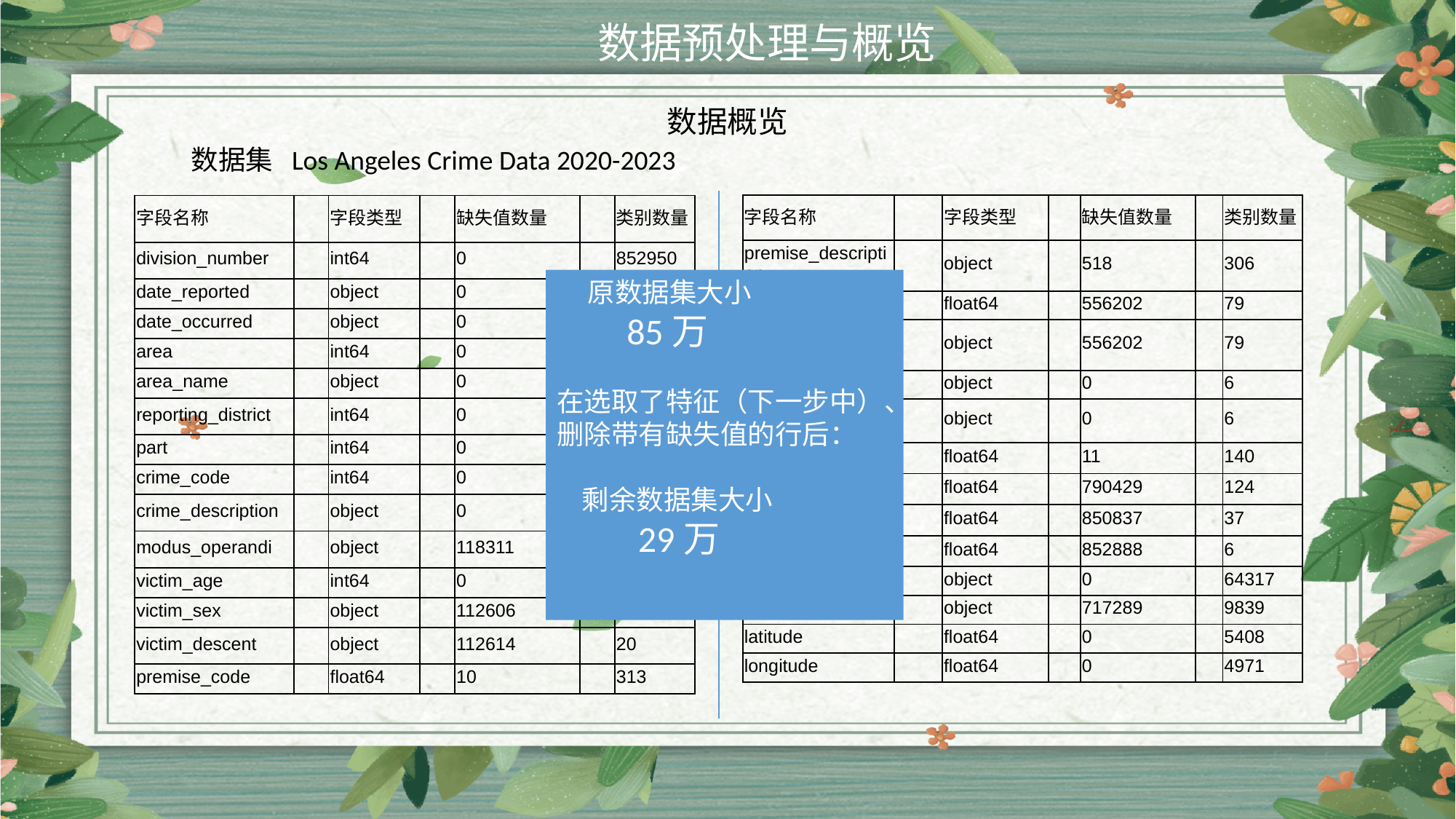

数据预处理与概览

数据概览
数据集  Los Angeles Crime Data 2020-2023
| 字段名称 |  | 字段类型 |  | 缺失值数量 |  | 类别数量 |
| --- | --- | --- | --- | --- | --- | --- |
| premise\_description |  | object |  | 518 |  | 306 |
| weapon\_code |  | float64 |  | 556202 |  | 79 |
| weapon\_description |  | object |  | 556202 |  | 79 |
| status |  | object |  | 0 |  | 6 |
| status\_description |  | object |  | 0 |  | 6 |
| crime\_code\_1 |  | float64 |  | 11 |  | 140 |
| crime\_code\_2 |  | float64 |  | 790429 |  | 124 |
| crime\_code\_3 |  | float64 |  | 850837 |  | 37 |
| crime\_code\_4 |  | float64 |  | 852888 |  | 6 |
| location |  | object |  | 0 |  | 64317 |
| cross\_street |  | object |  | 717289 |  | 9839 |
| latitude |  | float64 |  | 0 |  | 5408 |
| longitude |  | float64 |  | 0 |  | 4971 |
| 字段名称 |  | 字段类型 |  | 缺失值数量 |  | 类别数量 |
| --- | --- | --- | --- | --- | --- | --- |
| division\_number |  | int64 |  | 0 |  | 852950 |
| date\_reported |  | object |  | 0 |  | 1434 |
| date\_occurred |  | object |  | 0 |  | 305841 |
| area |  | int64 |  | 0 |  | 21 |
| area\_name |  | object |  | 0 |  | 21 |
| reporting\_district |  | int64 |  | 0 |  | 1206 |
| part |  | int64 |  | 0 |  | 2 |
| crime\_code |  | int64 |  | 0 |  | 138 |
| crime\_description |  | object |  | 0 |  | 138 |
| modus\_operandi |  | object |  | 118311 |  | 282656 |
| victim\_age |  | int64 |  | 0 |  | 103 |
| victim\_sex |  | object |  | 112606 |  | 5 |
| victim\_descent |  | object |  | 112614 |  | 20 |
| premise\_code |  | float64 |  | 10 |  | 313 |
    原数据集大小
           85万

在选取了特征（下一步中）、
删除带有缺失值的行后：

   剩余数据集大小
    29万